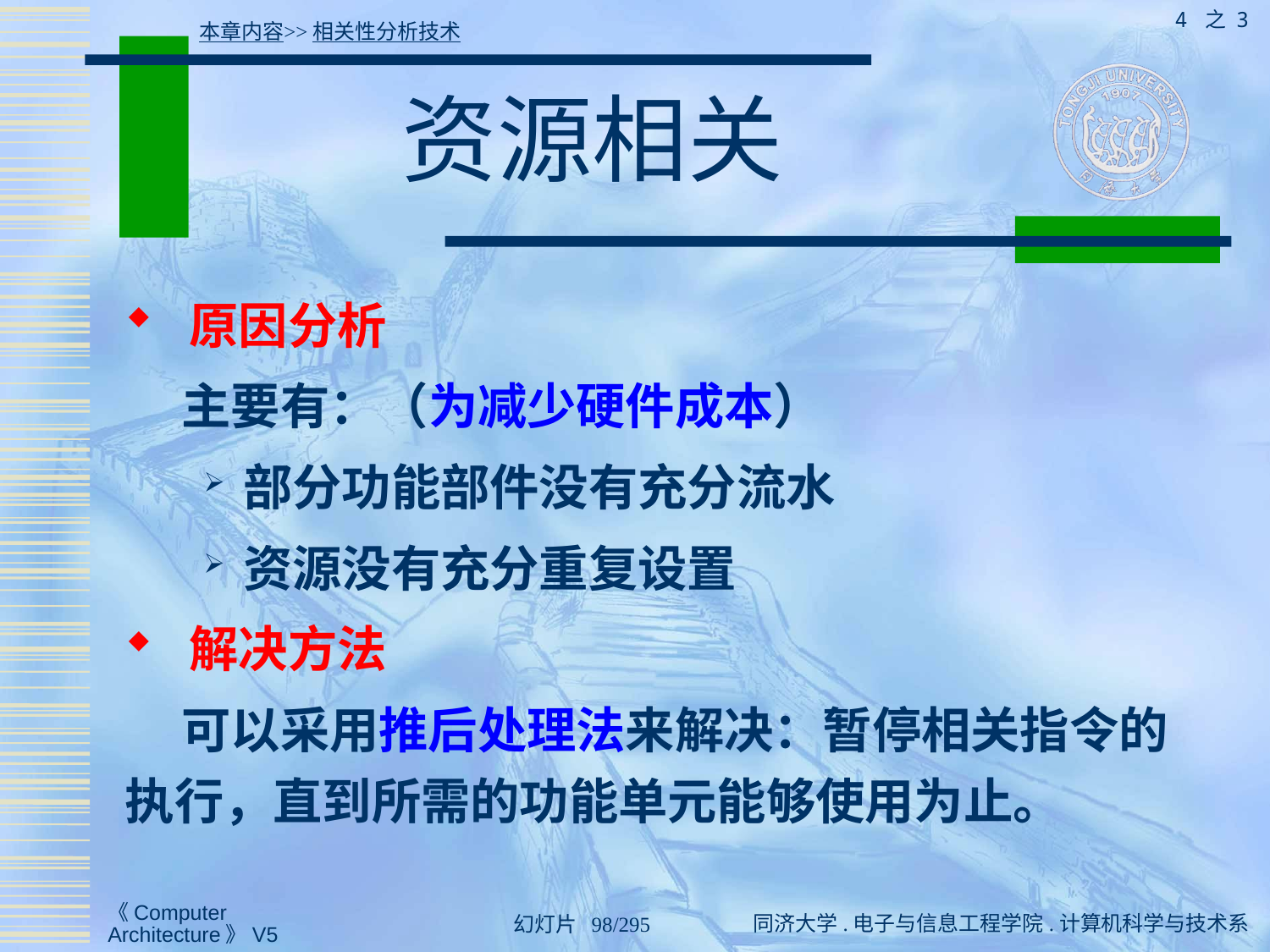

4 之 3
本章内容>>相关性分析技术
# 资源相关
  原因分析
    主要有：（为减少硬件成本）
部分功能部件没有充分流水
资源没有充分重复设置
  解决方法
    可以采用推后处理法来解决：暂停相关指令的执行，直到所需的功能单元能够使用为止。